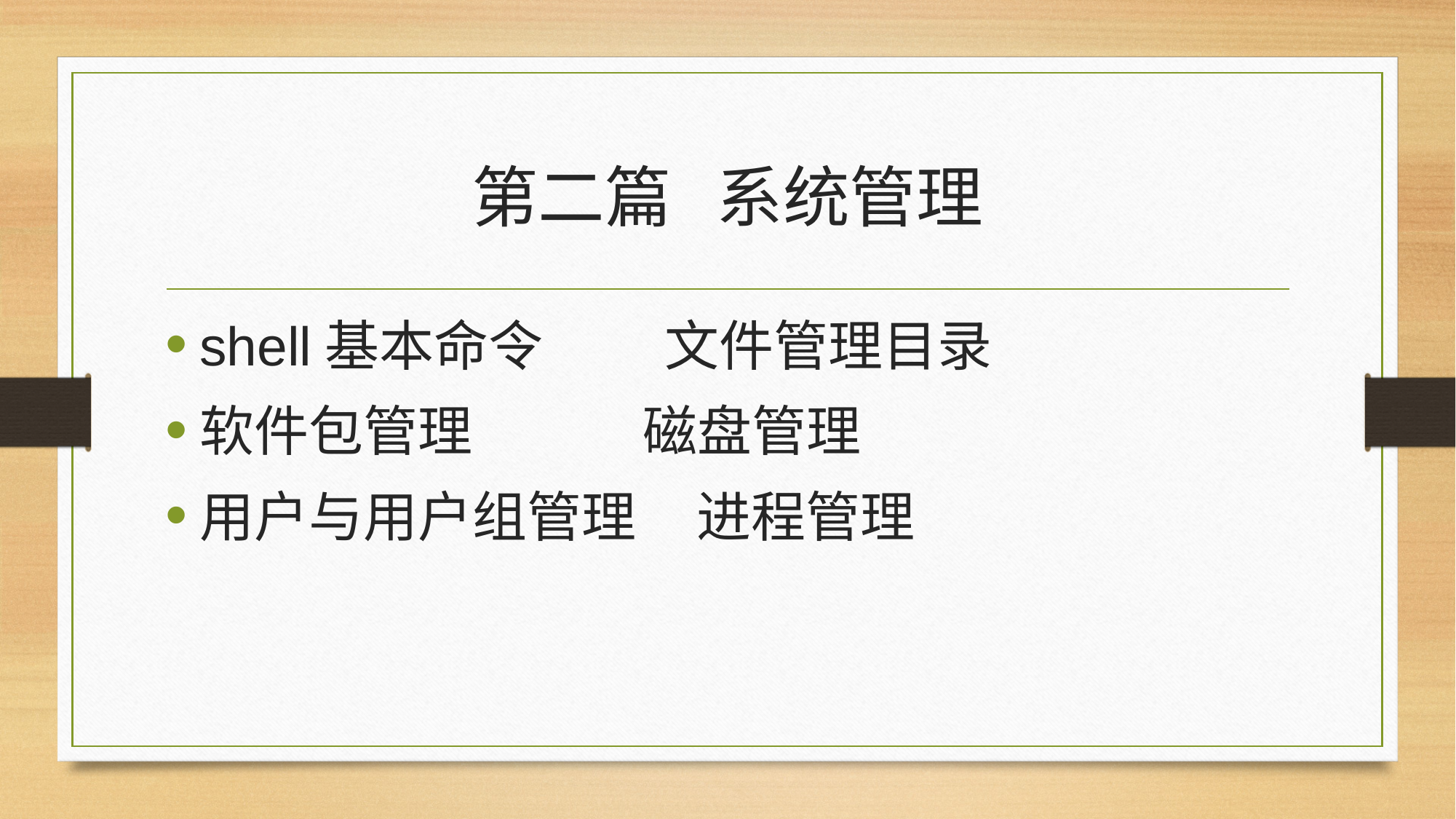

# 第二篇   系统管理
shell基本命令          文件管理目录
软件包管理              磁盘管理
用户与用户组管理     进程管理